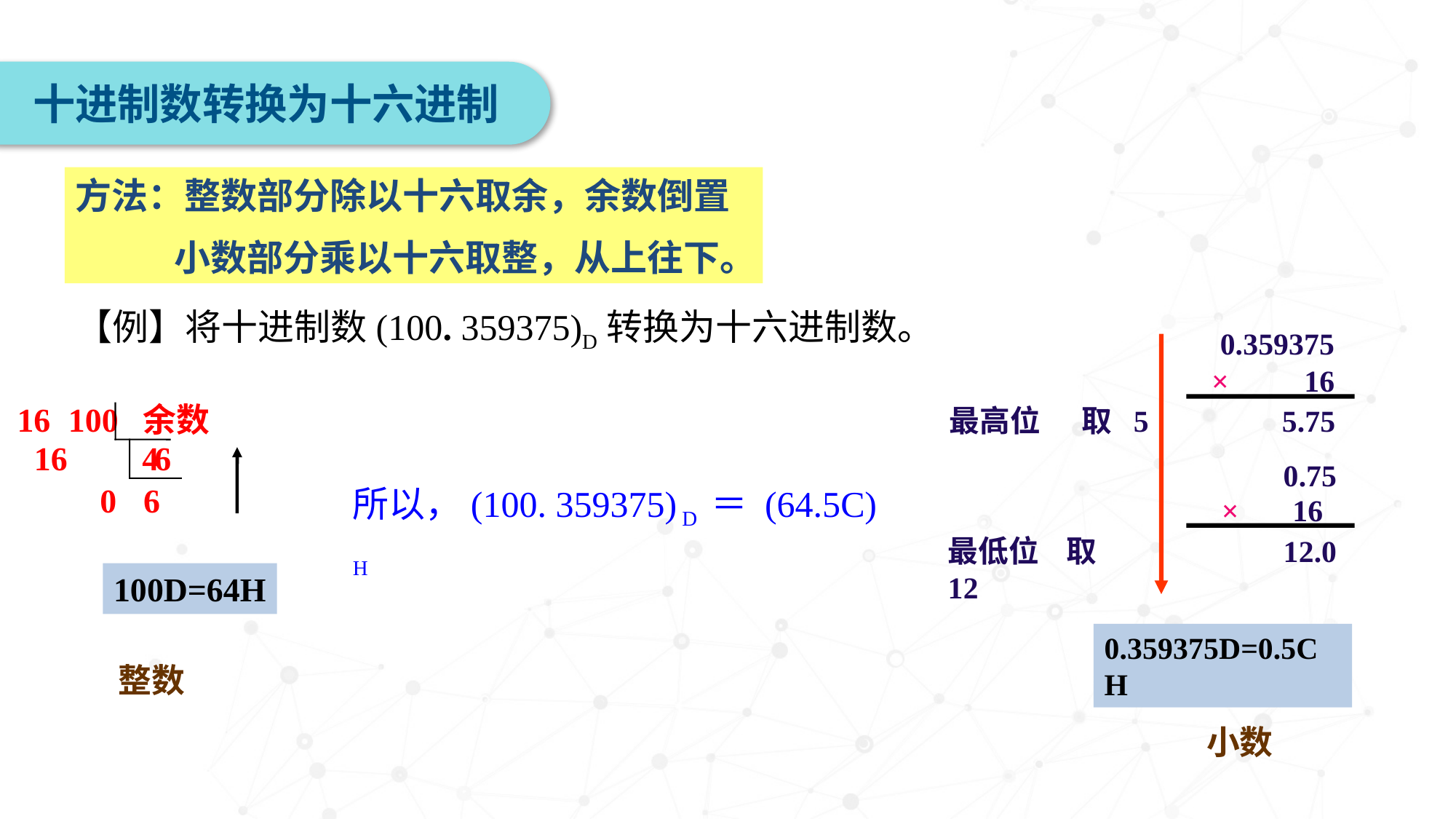

十进制数转换为十六进制
方法：整数部分除以十六取余，余数倒置
           小数部分乘以十六取整，从上往下。
【例】将十进制数(100. 359375)D转换为十六进制数。
0.359375

×　　16
16
100
余数
最高位      取  5

5.75

16
6
4

0.75
0
6
所以，(100. 359375) D ＝ (64.5C) H

×       16

最低位    取  12
12.0
100D=64H
0.359375D=0.5CH
整数
小数
24